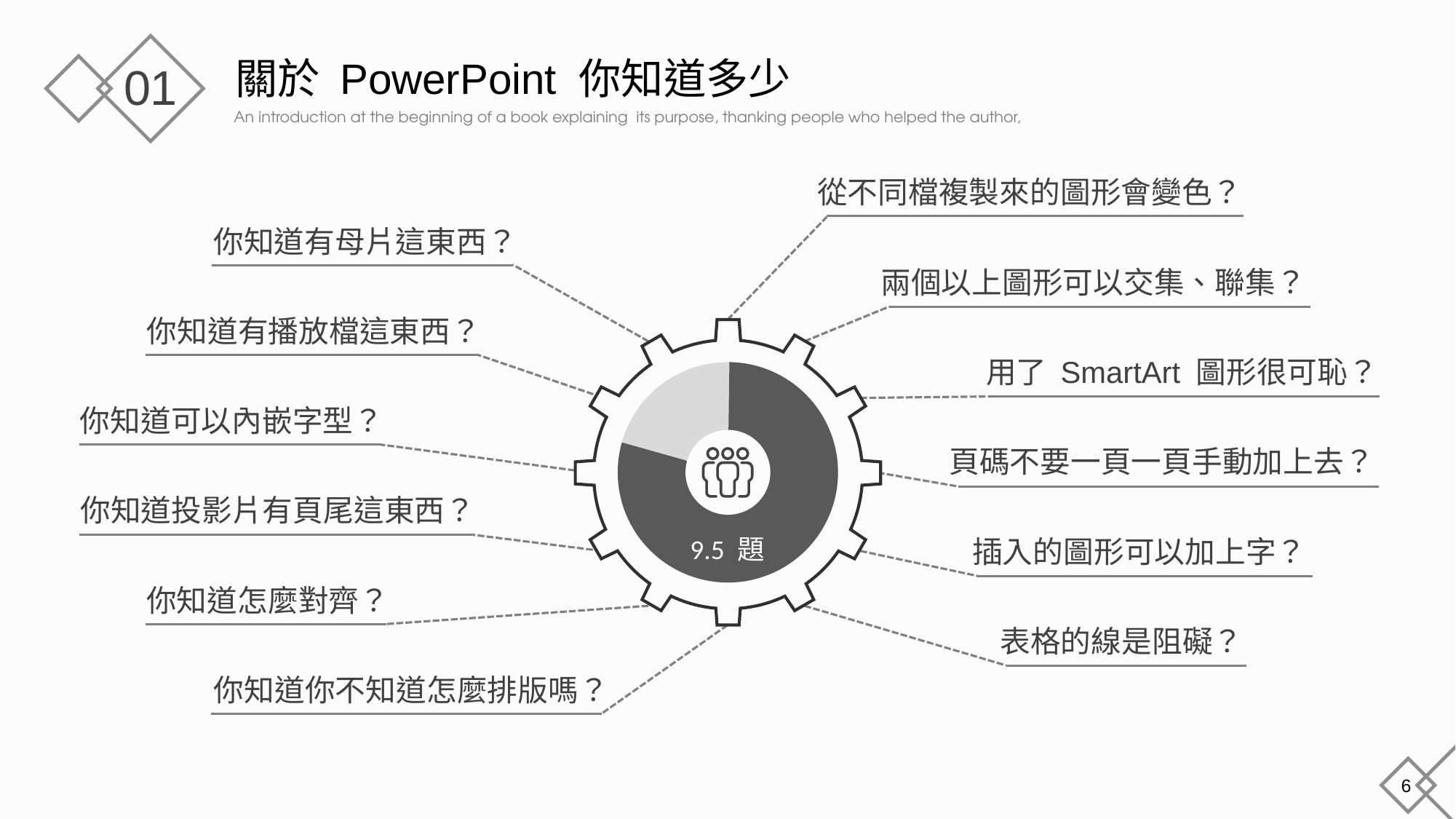

# 關於 PowerPoint 你知道多少
從不同檔複製來的圖形會變色？
你知道有母片這東西？
兩個以上圖形可以交集、聯集？
你知道有播放檔這東西？

用了 SmartArt 圖形很可恥？

你知道可以內嵌字型？

頁碼不要一頁一頁手動加上去？

你知道投影片有頁尾這東西？
9.5 題
插入的圖形可以加上字？
你知道怎麼對齊？
表格的線是阻礙？
你知道你不知道怎麼排版嗎？
6